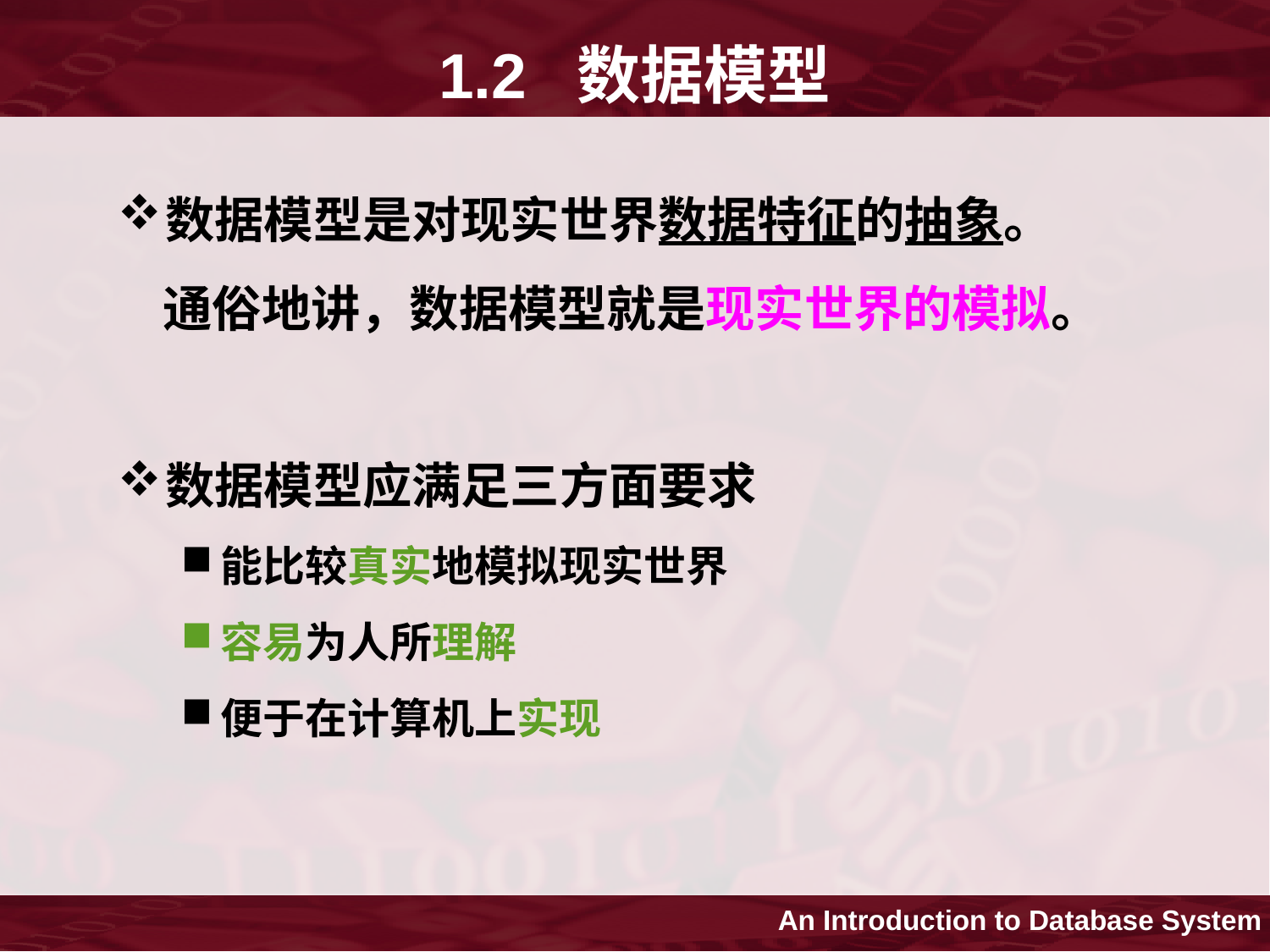

# 1.2  数据模型
数据模型是对现实世界数据特征的抽象。
   通俗地讲，数据模型就是现实世界的模拟。

数据模型应满足三方面要求
能比较真实地模拟现实世界
容易为人所理解
便于在计算机上实现